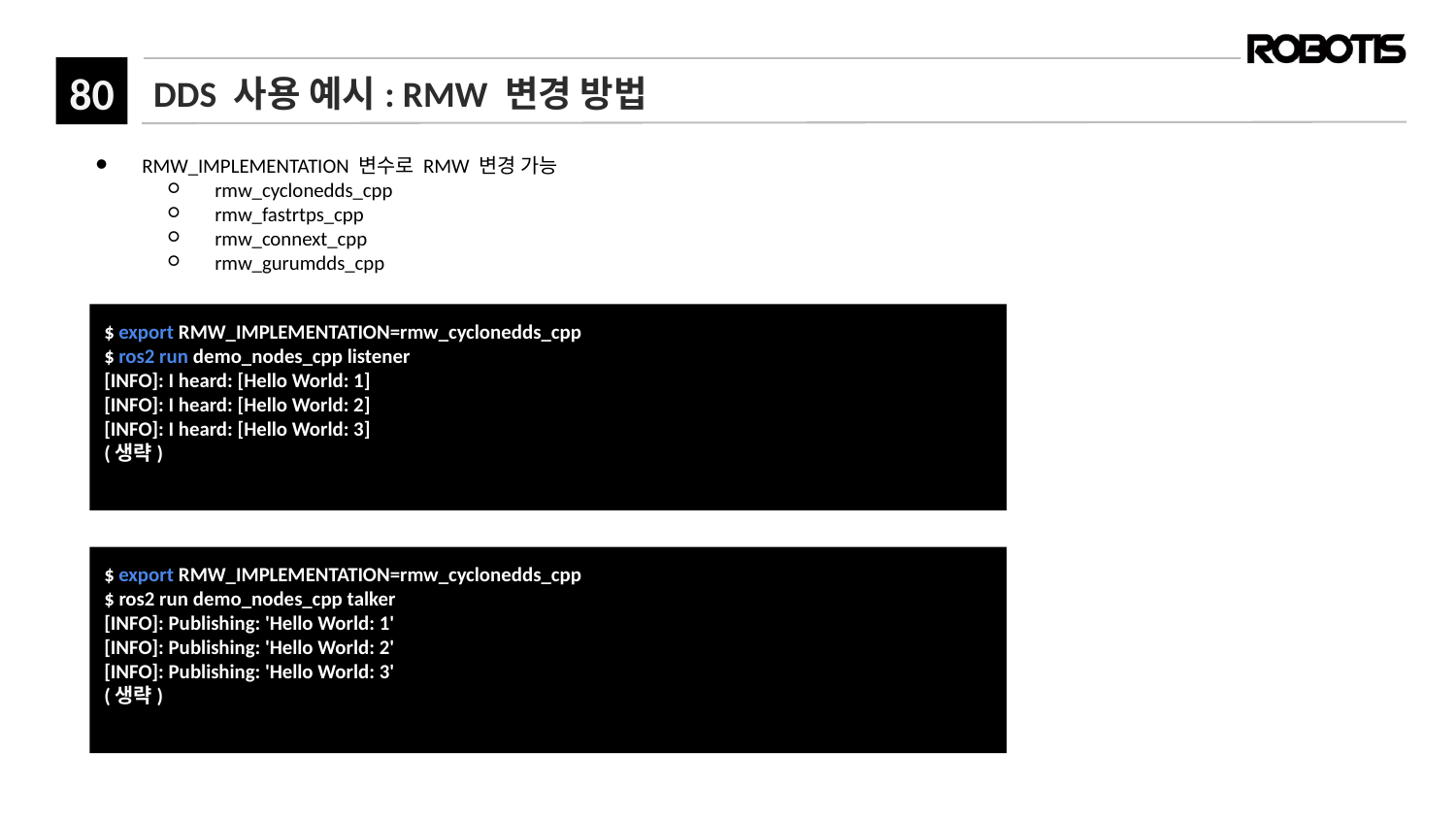

# DDS 사용 예시: RMW 변경 방법
RMW_IMPLEMENTATION 변수로 RMW 변경 가능
rmw_cyclonedds_cpp
rmw_fastrtps_cpp
rmw_connext_cpp
rmw_gurumdds_cpp
$ export RMW_IMPLEMENTATION=rmw_cyclonedds_cpp
$ ros2 run demo_nodes_cpp listener
[INFO]: I heard: [Hello World: 1]
[INFO]: I heard: [Hello World: 2]
[INFO]: I heard: [Hello World: 3]
(생략)

$ export RMW_IMPLEMENTATION=rmw_cyclonedds_cpp
$ ros2 run demo_nodes_cpp talker
[INFO]: Publishing: 'Hello World: 1'
[INFO]: Publishing: 'Hello World: 2'
[INFO]: Publishing: 'Hello World: 3'
(생략)